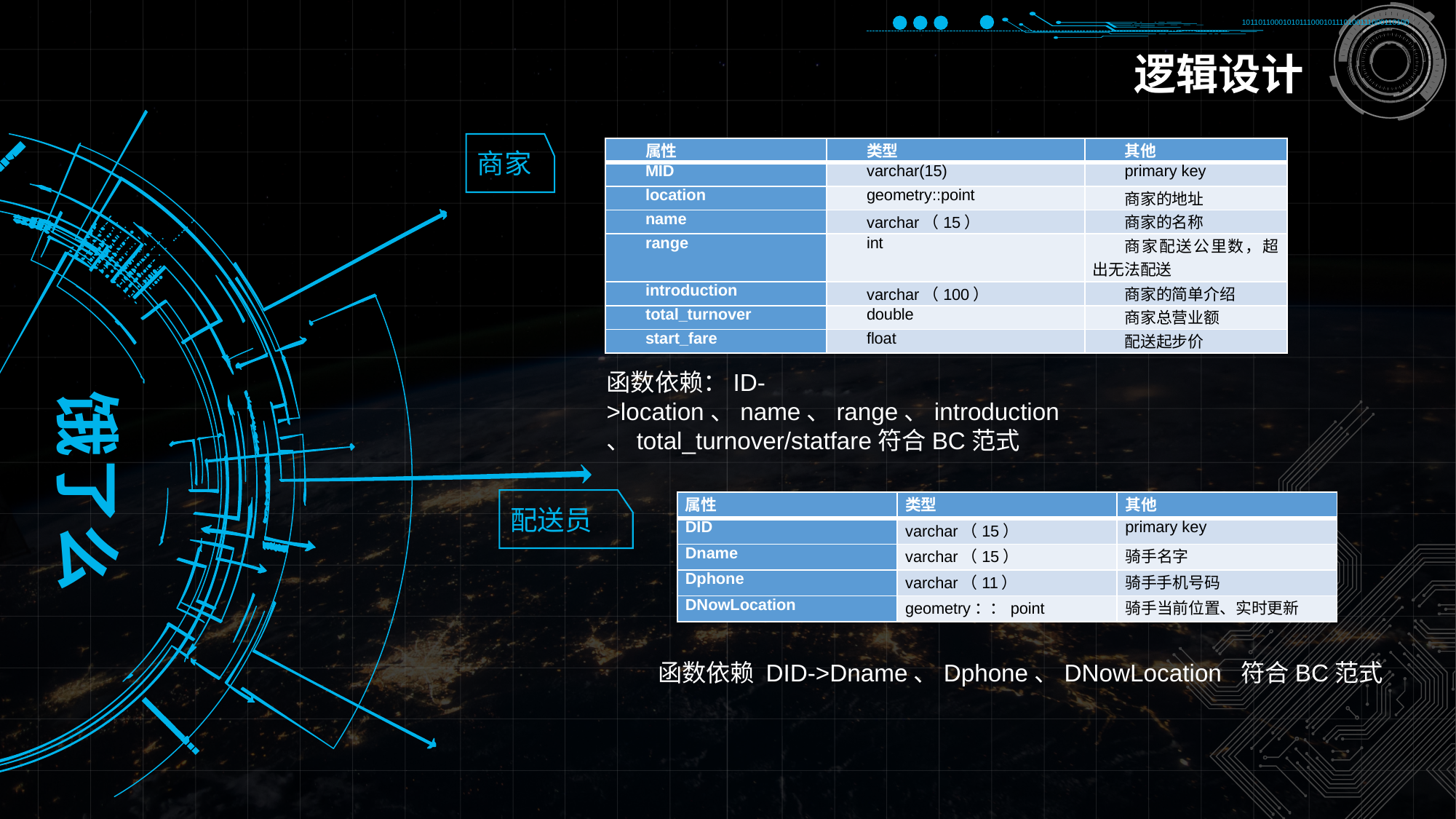

10110110001010111000101110100111000110100
逻辑设计

商家
| 属性 | 类型 | 其他 |
| --- | --- | --- |
| MID | varchar(15) | primary key |
| location | geometry::point | 商家的地址 |
| name | varchar（15） | 商家的名称 |
| range | int | 商家配送公里数，超出无法配送 |
| introduction | varchar（100） | 商家的简单介绍 |
| total\_turnover | double | 商家总营业额 |
| start\_fare | float | 配送起步价 |
函数依赖：ID->location、name、range、introduction 、total_turnover/statfare符合BC范式
饿了么

配送员
| 属性 | 类型 | 其他 |
| --- | --- | --- |
| DID | varchar（15） | primary key |
| Dname | varchar（15） | 骑手名字 |
| Dphone | varchar（11） | 骑手手机号码 |
| DNowLocation | geometry：：point | 骑手当前位置、实时更新 |
函数依赖 DID->Dname、Dphone、DNowLocation  符合BC范式